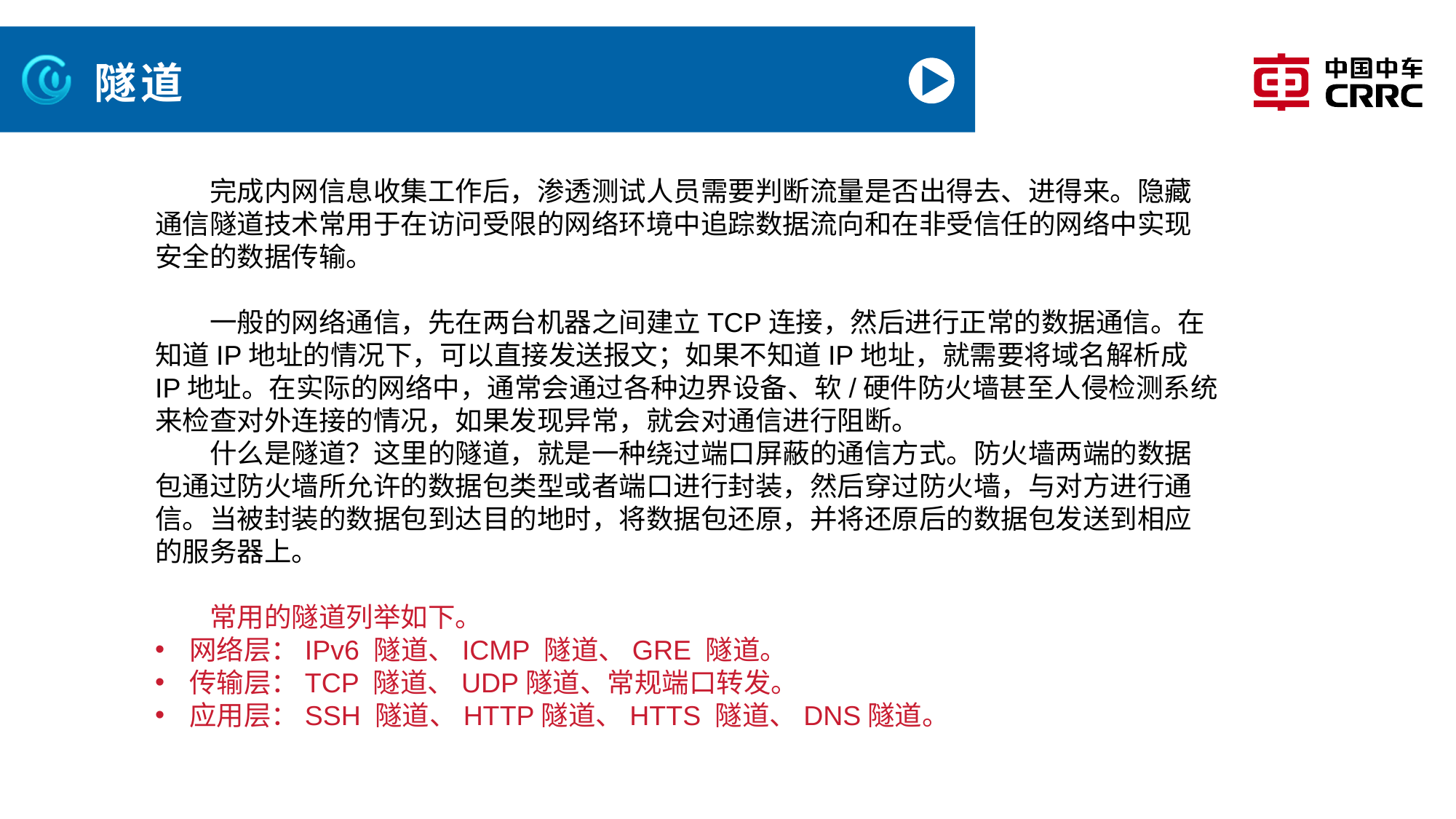

# 隧道
完成内网信息收集工作后，渗透测试人员需要判断流量是否出得去、进得来。隐藏通信隧道技术常用于在访问受限的网络环境中追踪数据流向和在非受信任的网络中实现安全的数据传输。

一般的网络通信，先在两台机器之间建立TCP连接，然后进行正常的数据通信。在知道IP地址的情况下，可以直接发送报文；如果不知道IP地址，就需要将域名解析成IP地址。在实际的网络中，通常会通过各种边界设备、软/硬件防火墙甚至人侵检测系统来检查对外连接的情况，如果发现异常，就会对通信进行阻断。
什么是隧道？这里的隧道，就是一种绕过端口屏蔽的通信方式。防火墙两端的数据包通过防火墙所允许的数据包类型或者端口进行封装，然后穿过防火墙，与对方进行通信。当被封装的数据包到达目的地时，将数据包还原，并将还原后的数据包发送到相应的服务器上。

常用的隧道列举如下。
网络层：IPv6 隧道、ICMP 隧道、GRE 隧道。
传输层：TCP 隧道、UDP隧道、常规端口转发。
应用层：SSH 隧道、HTTP隧道、HTTS 隧道、DNS隧道。
65